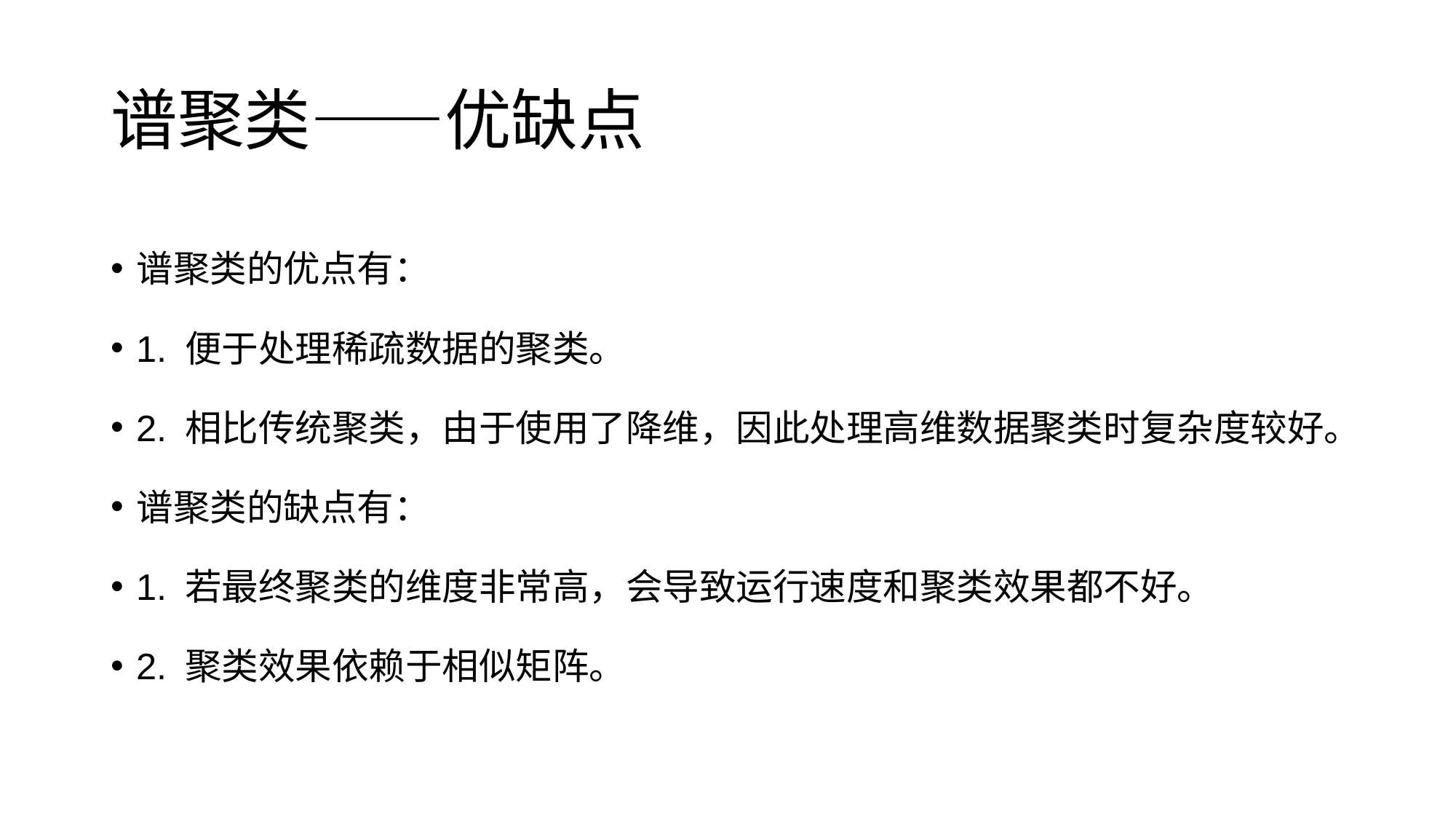

# 谱聚类——优缺点
谱聚类的优点有：
1. 便于处理稀疏数据的聚类。
2. 相比传统聚类，由于使用了降维，因此处理高维数据聚类时复杂度较好。
谱聚类的缺点有：
1. 若最终聚类的维度非常高，会导致运行速度和聚类效果都不好。
2. 聚类效果依赖于相似矩阵。